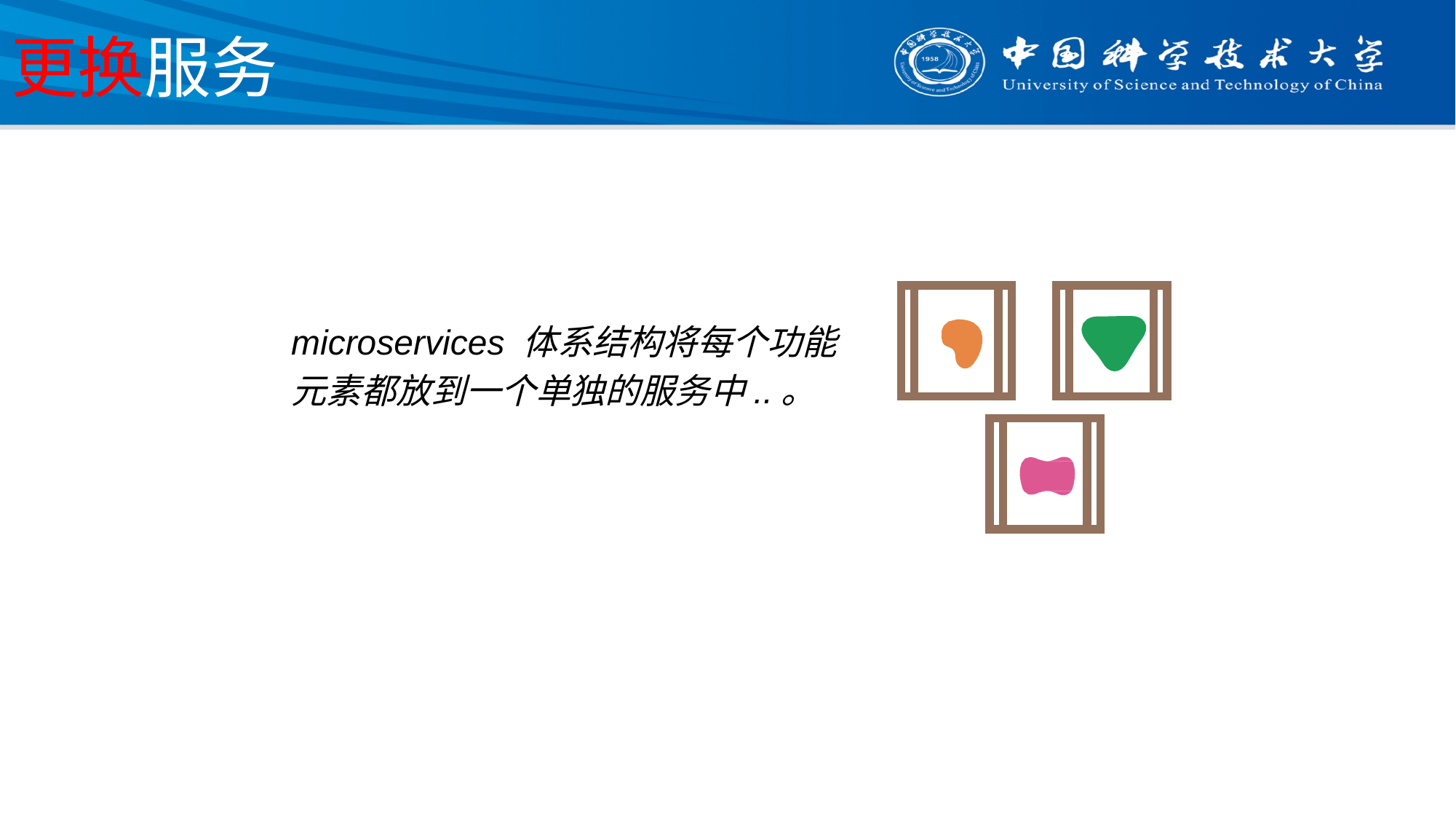

# 更换服务
|  |  |  |
| --- | --- | --- |
|  |  |  |
| --- | --- | --- |
microservices 体系结构将每个功能元素都放到一个单独的服务中..。

|  |  |  |
| --- | --- | --- |

78